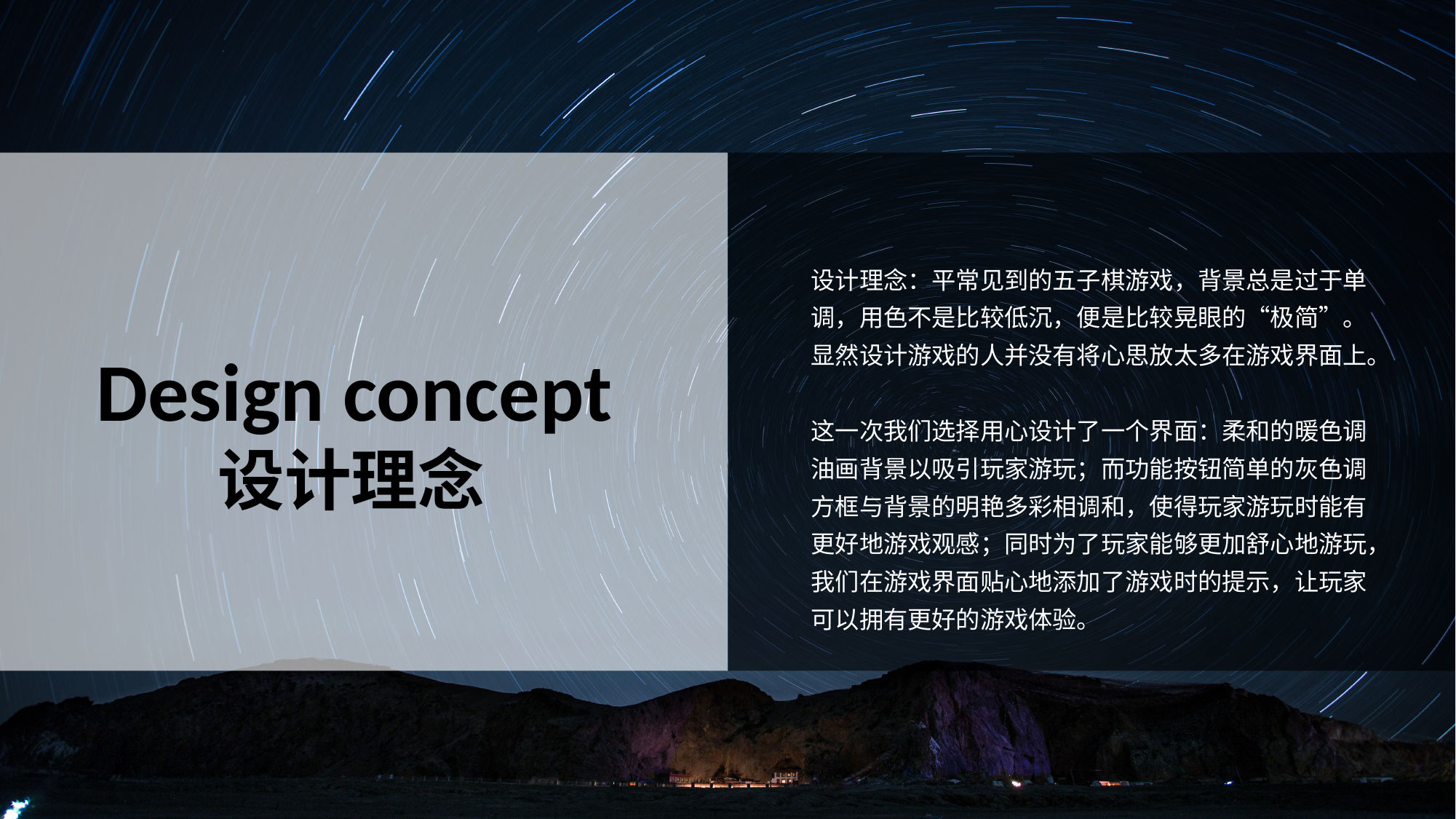

设计理念：平常见到的五子棋游戏，背景总是过于单调，用色不是比较低沉，便是比较晃眼的“极简”。显然设计游戏的人并没有将心思放太多在游戏界面上。
这一次我们选择用心设计了一个界面：柔和的暖色调油画背景以吸引玩家游玩；而功能按钮简单的灰色调方框与背景的明艳多彩相调和，使得玩家游玩时能有更好地游戏观感；同时为了玩家能够更加舒心地游玩，我们在游戏界面贴心地添加了游戏时的提示，让玩家可以拥有更好的游戏体验。
Design concept
       设计理念